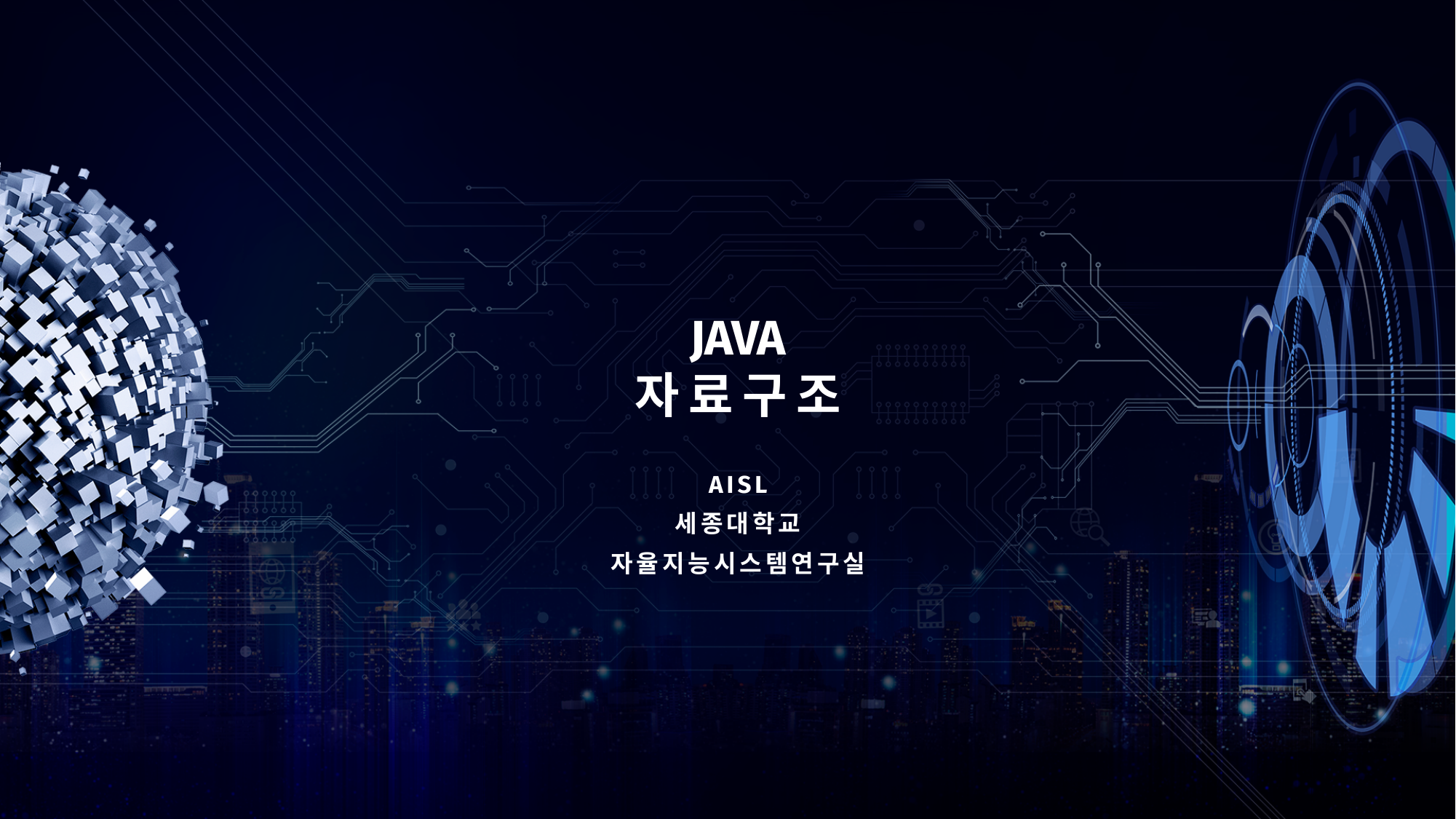

# JAVA 자 료 구 조
A I S L
세 종 대 학 교
자 율 지 능 시 스 템 연 구 실